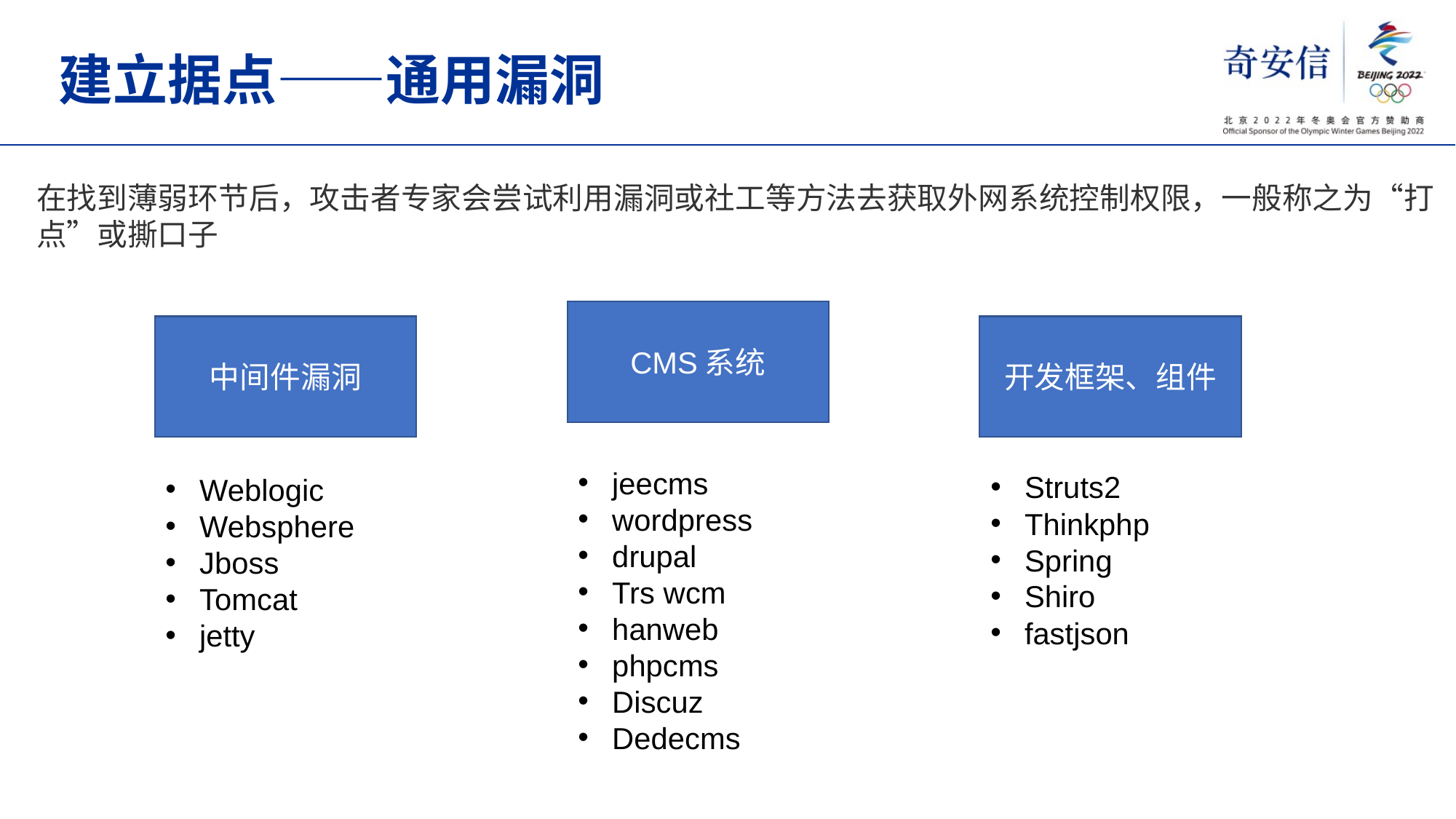

# 建立据点——通用漏洞
在找到薄弱环节后，攻击者专家会尝试利用漏洞或社工等方法去获取外网系统控制权限，一般称之为“打
点”或撕口子
CMS系统
中间件漏洞
开发框架、组件
jeecms
wordpress
drupal
Trs wcm
hanweb
phpcms
Discuz
Dedecms
Struts2
Thinkphp
Spring
Shiro
fastjson
Weblogic
Websphere
Jboss
Tomcat
jetty